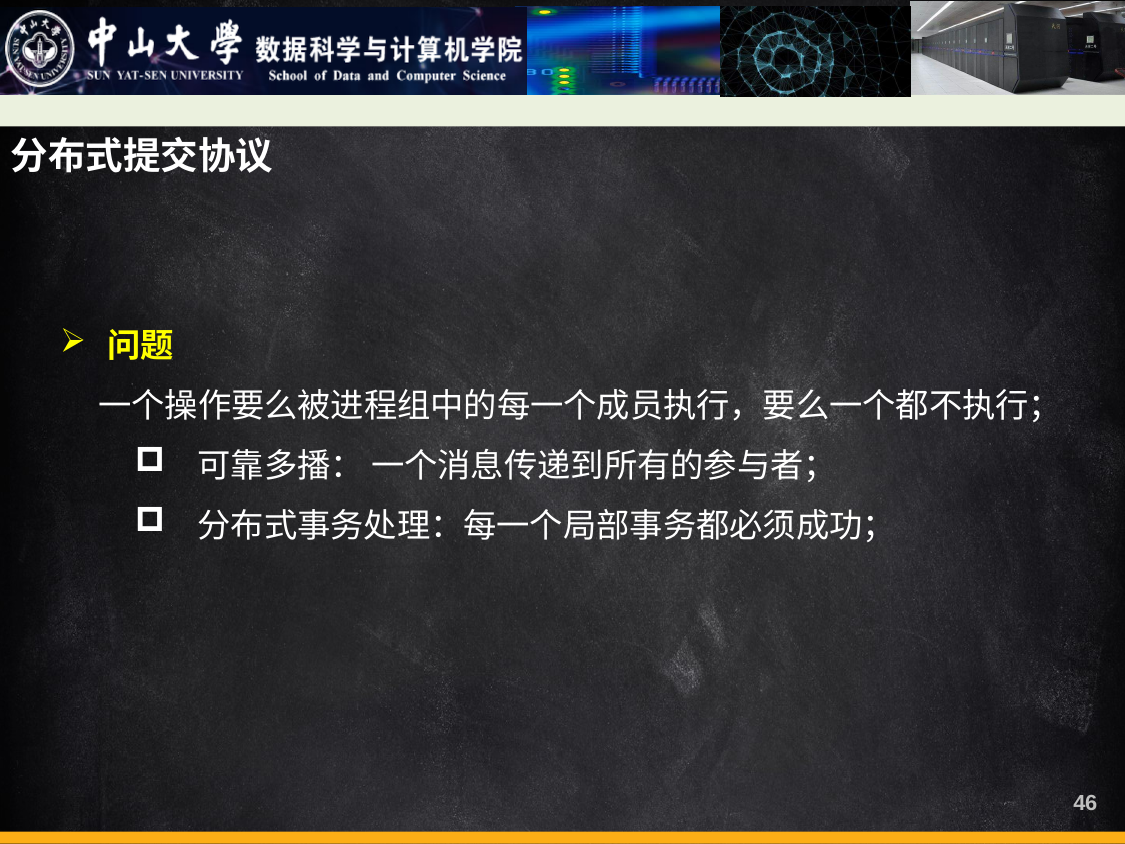

分布式提交协议
问题
    一个操作要么被进程组中的每一个成员执行，要么一个都不执行；
 可靠多播： 一个消息传递到所有的参与者；
 分布式事务处理：每一个局部事务都必须成功；